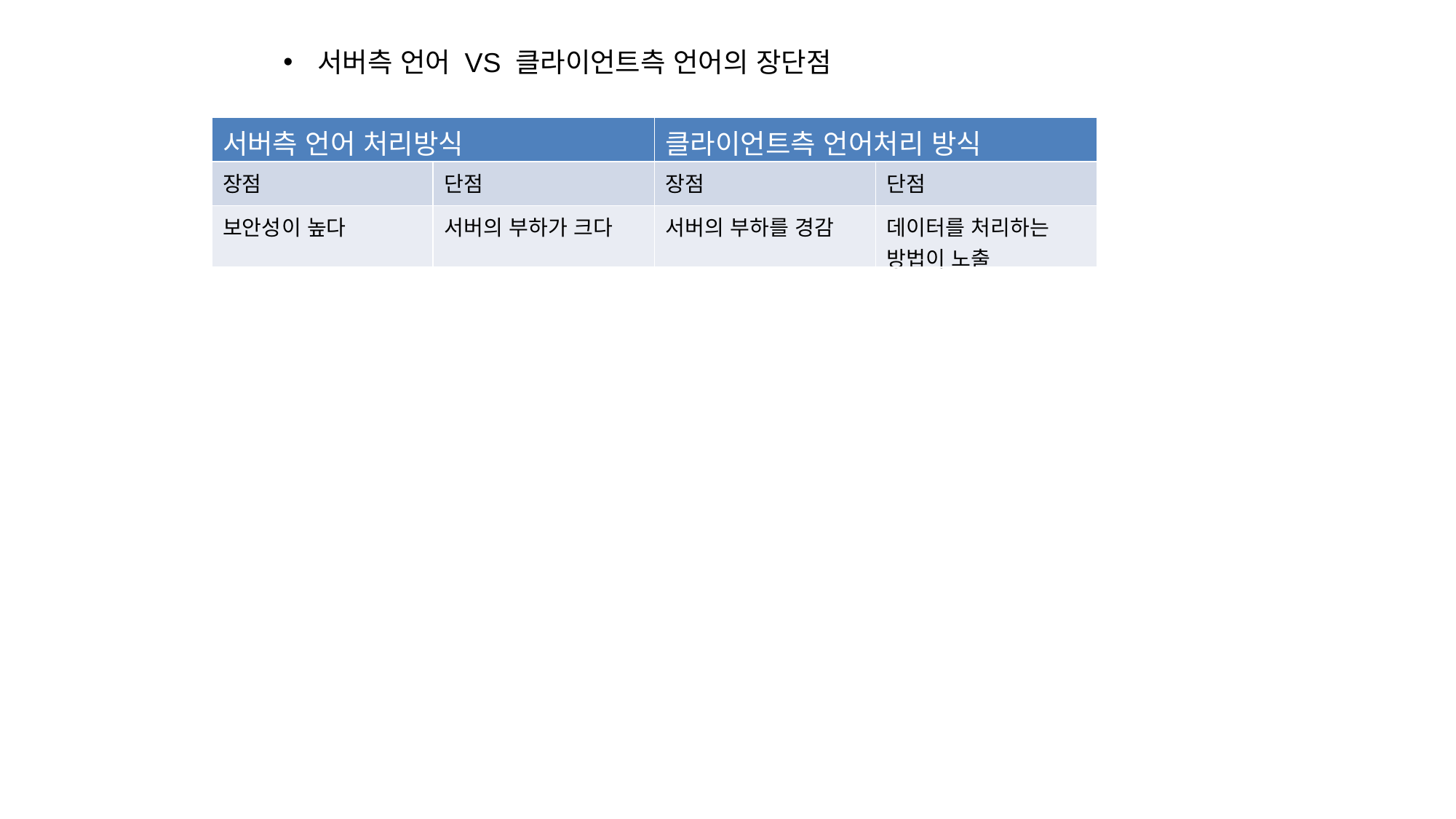

서버측 언어 VS 클라이언트측 언어의 장단점
| 서버측 언어 처리방식 |  | 클라이언트측 언어처리 방식 |  |
| --- | --- | --- | --- |
| 장점 | 단점 | 장점 | 단점 |
| 보안성이 높다 | 서버의 부하가 크다 | 서버의 부하를 경감 | 데이터를 처리하는 방법이 노출 |